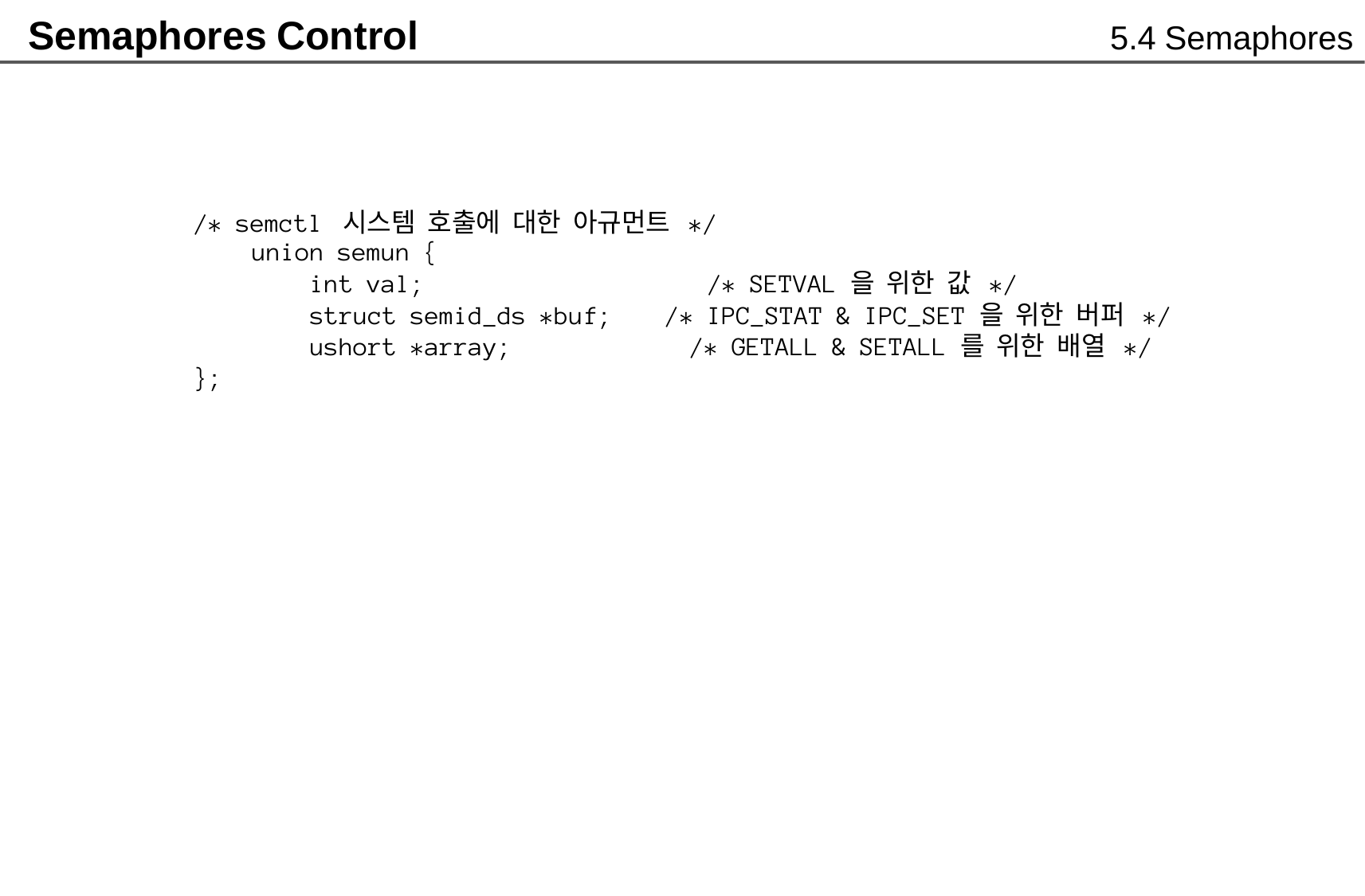

Semaphores Control
5.4 Semaphores

/*  semctl  시스템  호출에  대한  아규먼트  */
	union  semun  {
		int  val;                                           /*  SETVAL 을  위한  값  */
		struct  semid_ds  *buf;        /*  IPC_STAT  &  IPC_SET 을  위한  버퍼  */
		ushort  *array;                           /*  GETALL  &  SETALL 를  위한  배열  */
};